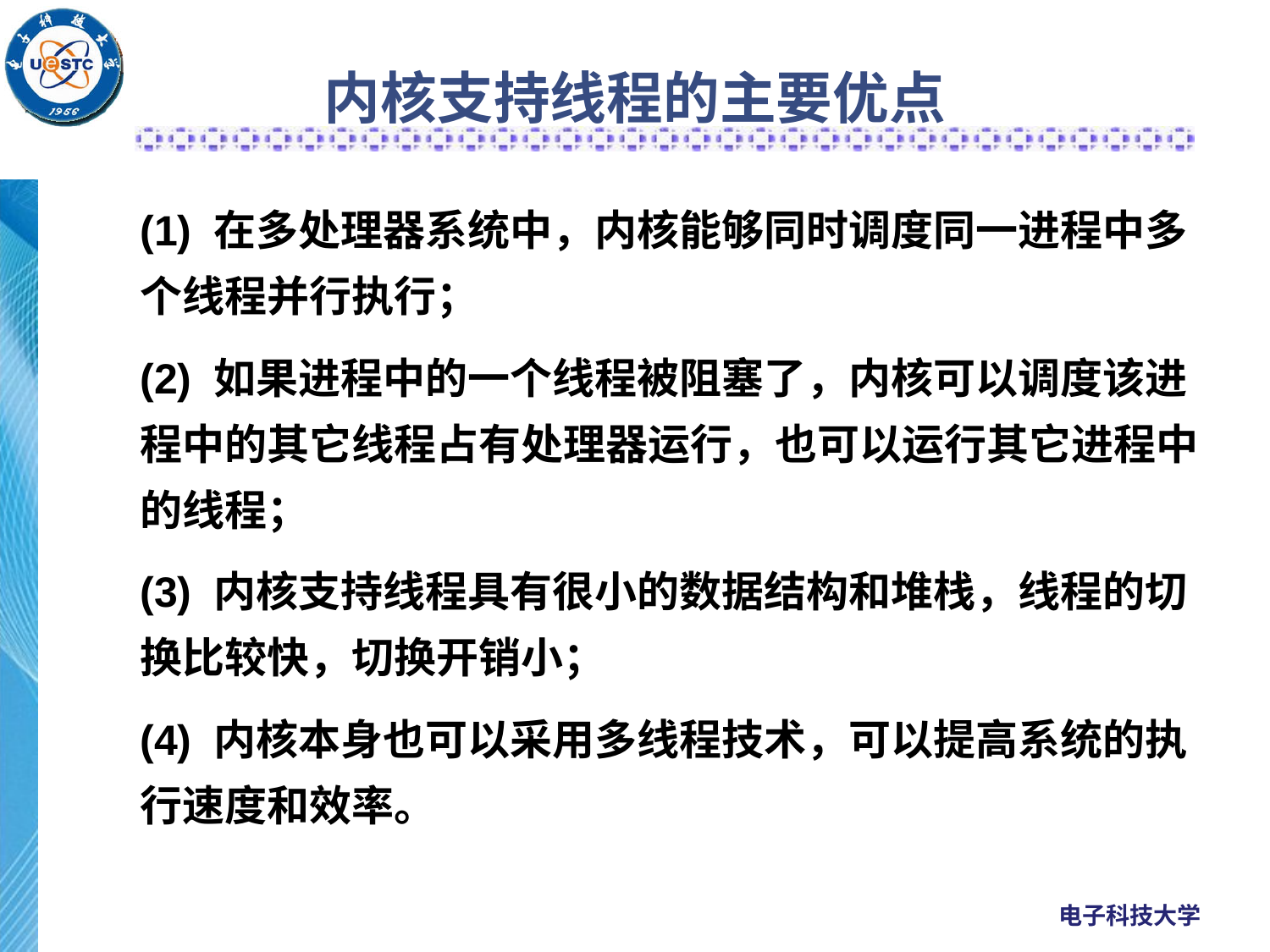

# 内核支持线程的主要优点
(1) 在多处理器系统中，内核能够同时调度同一进程中多个线程并行执行；
(2) 如果进程中的一个线程被阻塞了，内核可以调度该进程中的其它线程占有处理器运行，也可以运行其它进程中的线程；
(3) 内核支持线程具有很小的数据结构和堆栈，线程的切换比较快，切换开销小；
(4) 内核本身也可以采用多线程技术，可以提高系统的执行速度和效率。